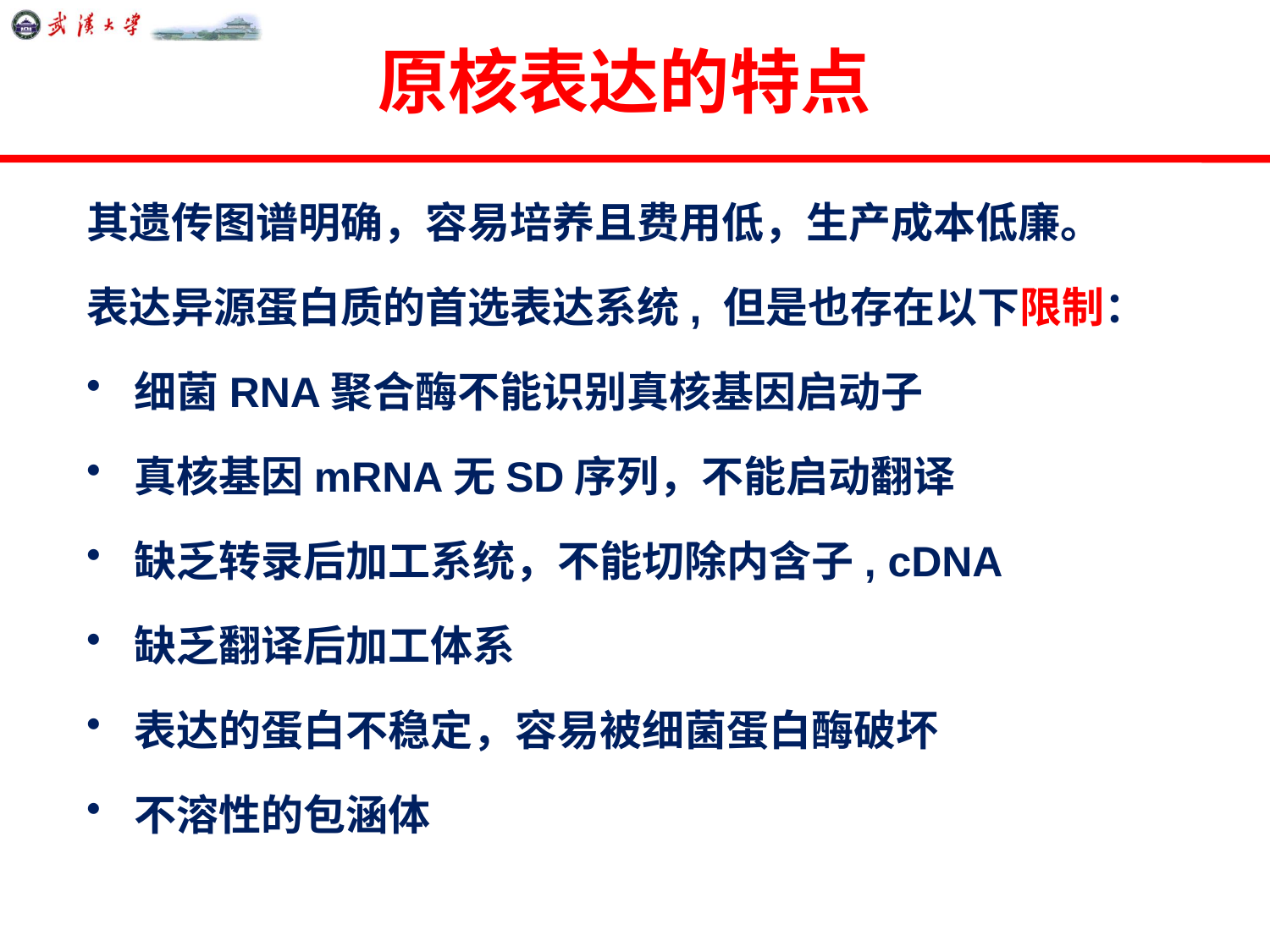

# 原核表达的特点

其遗传图谱明确，容易培养且费用低，生产成本低廉。
表达异源蛋白质的首选表达系统, 但是也存在以下限制：
细菌RNA聚合酶不能识别真核基因启动子
真核基因mRNA无SD序列，不能启动翻译
缺乏转录后加工系统，不能切除内含子, cDNA
缺乏翻译后加工体系
表达的蛋白不稳定，容易被细菌蛋白酶破坏
不溶性的包涵体